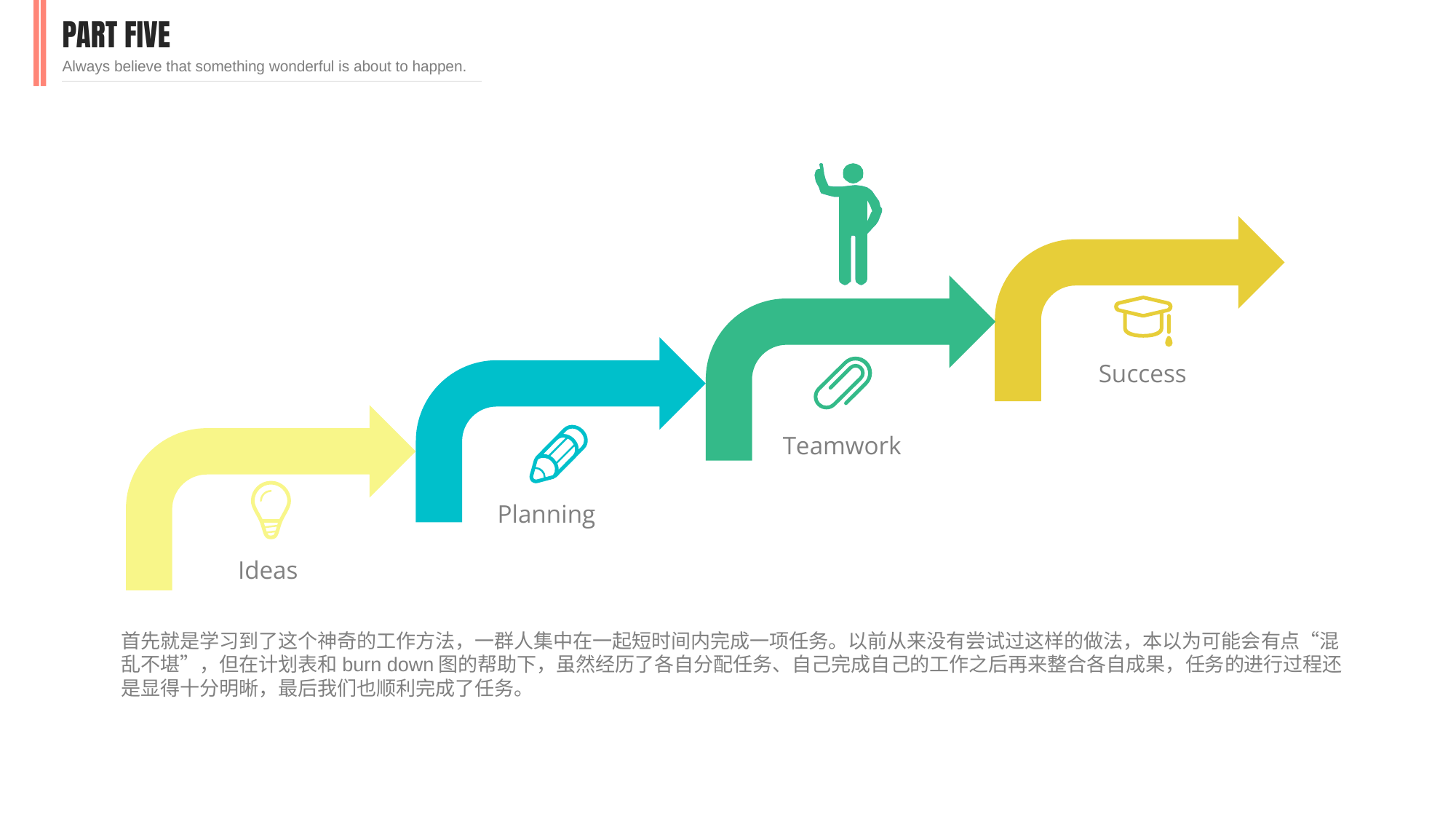

PART FIVE
Always believe that something wonderful is about to happen.

Teamwork

Success

Planning

Ideas
首先就是学习到了这个神奇的工作方法，一群人集中在一起短时间内完成一项任务。以前从来没有尝试过这样的做法，本以为可能会有点“混乱不堪”，但在计划表和burn down图的帮助下，虽然经历了各自分配任务、自己完成自己的工作之后再来整合各自成果，任务的进行过程还是显得十分明晰，最后我们也顺利完成了任务。